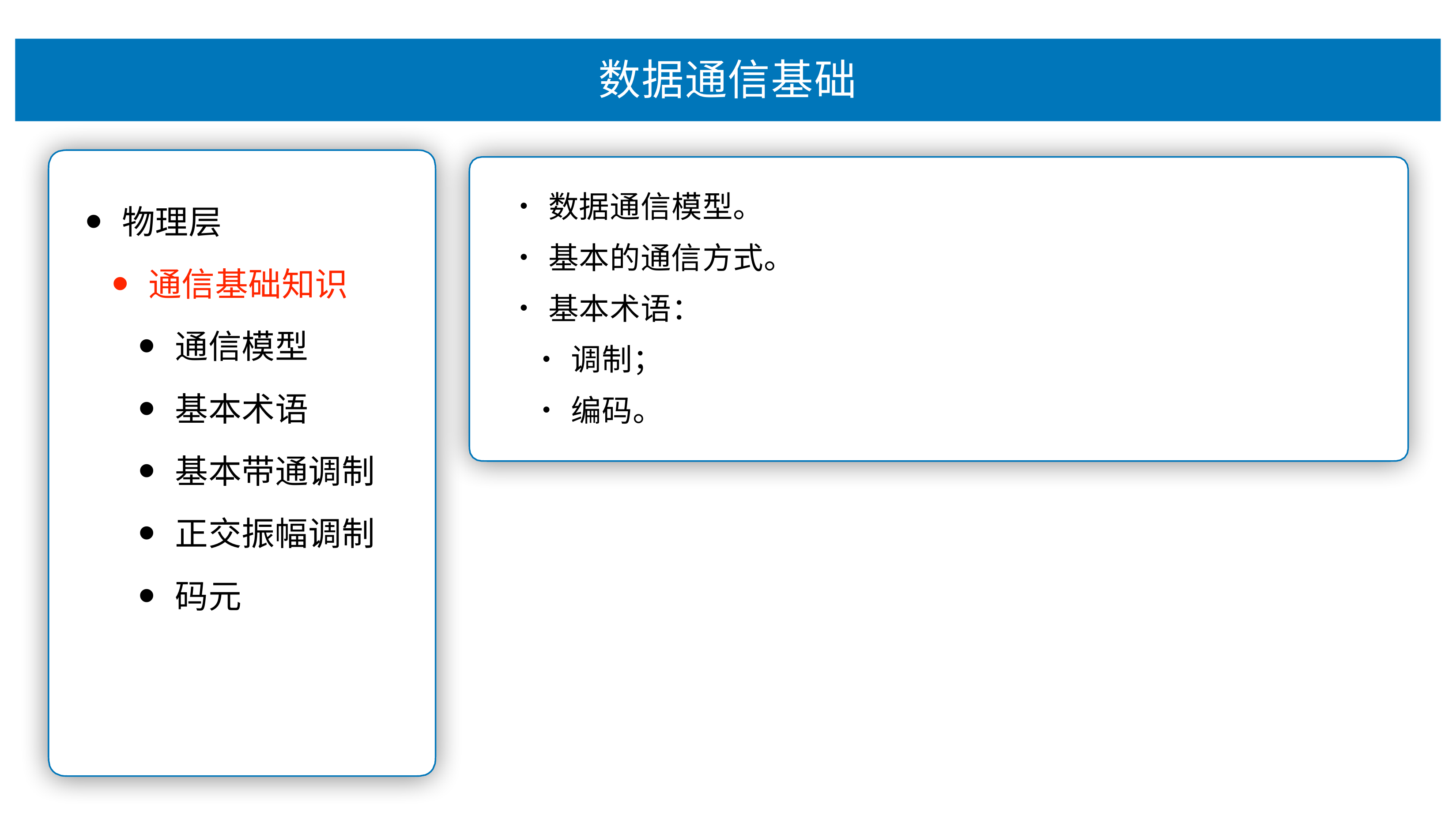

# 数据通信基础

数据通信模型。
基本的通信⽅式。
基本术语：
调制；
编码。
物理层
通信基础知识
通信模型
基本术语
基本带通调制
正交振幅调制
码元